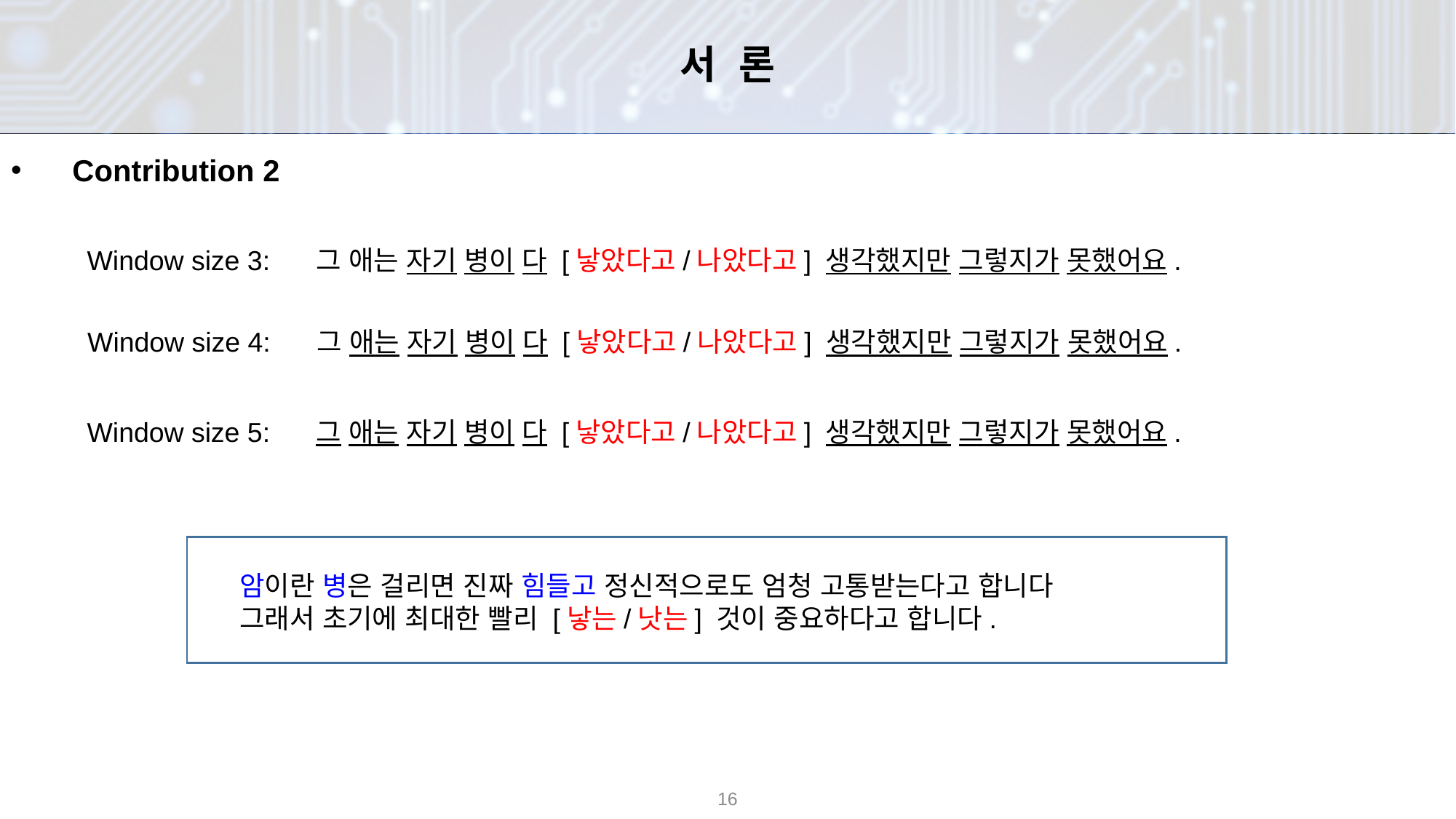

# 서  론
Contribution 2

Window size 3:
그 애는 자기 병이 다 [낳았다고/나았다고] 생각했지만 그렇지가 못했어요.
Window size 4:
그 애는 자기 병이 다 [낳았다고/나았다고] 생각했지만 그렇지가 못했어요.
Window size 5:
그 애는 자기 병이 다 [낳았다고/나았다고] 생각했지만 그렇지가 못했어요.

암이란 병은 걸리면 진짜 힘들고 정신적으로도 엄청 고통받는다고 합니다
그래서 초기에 최대한 빨리 [낳는/낫는] 것이 중요하다고 합니다.
16